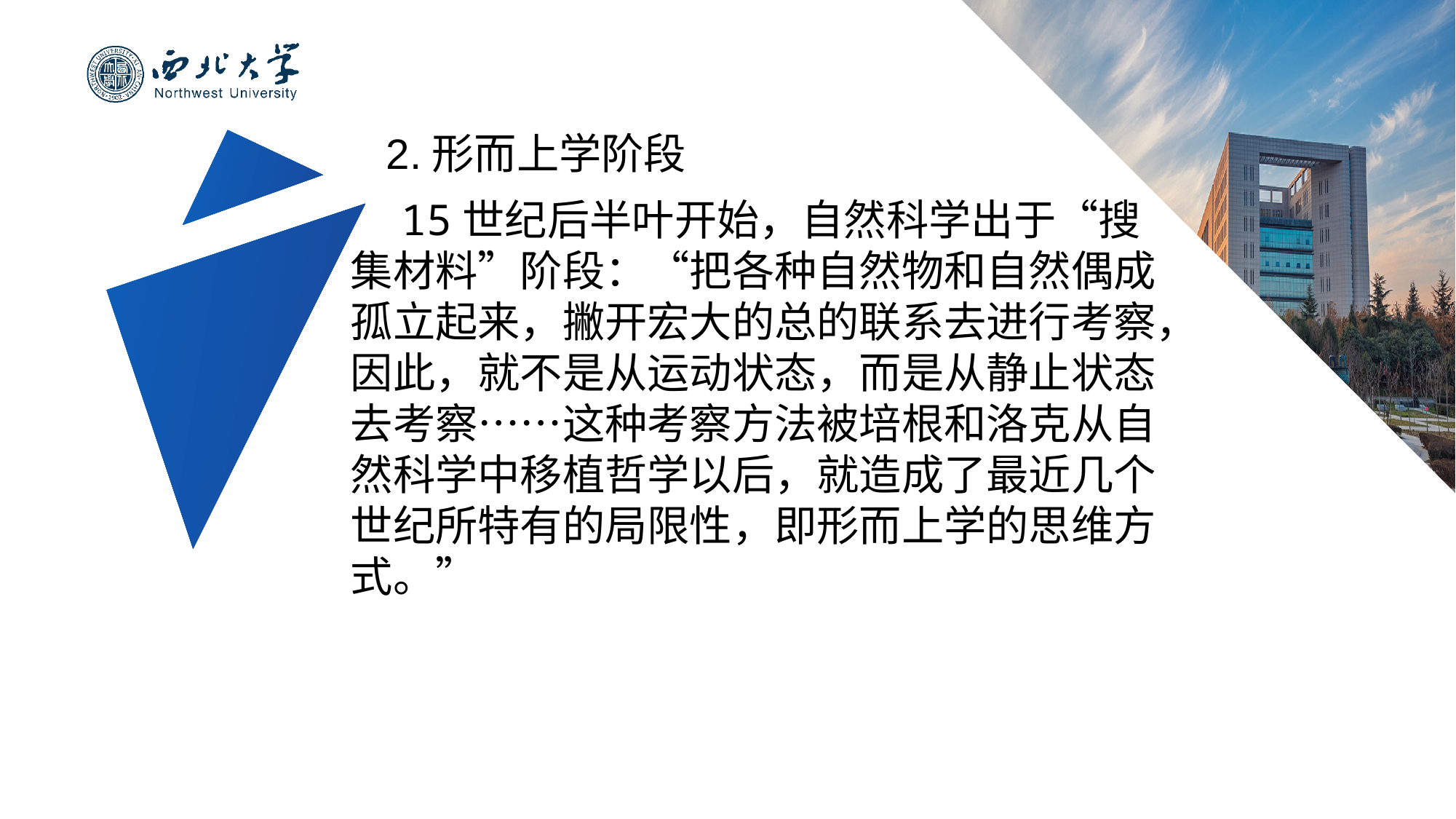

2.形而上学阶段
  15世纪后半叶开始，自然科学出于“搜集材料”阶段：“把各种自然物和自然偶成孤立起来，撇开宏大的总的联系去进行考察，因此，就不是从运动状态，而是从静止状态去考察……这种考察方法被培根和洛克从自然科学中移植哲学以后，就造成了最近几个世纪所特有的局限性，即形而上学的思维方式。”